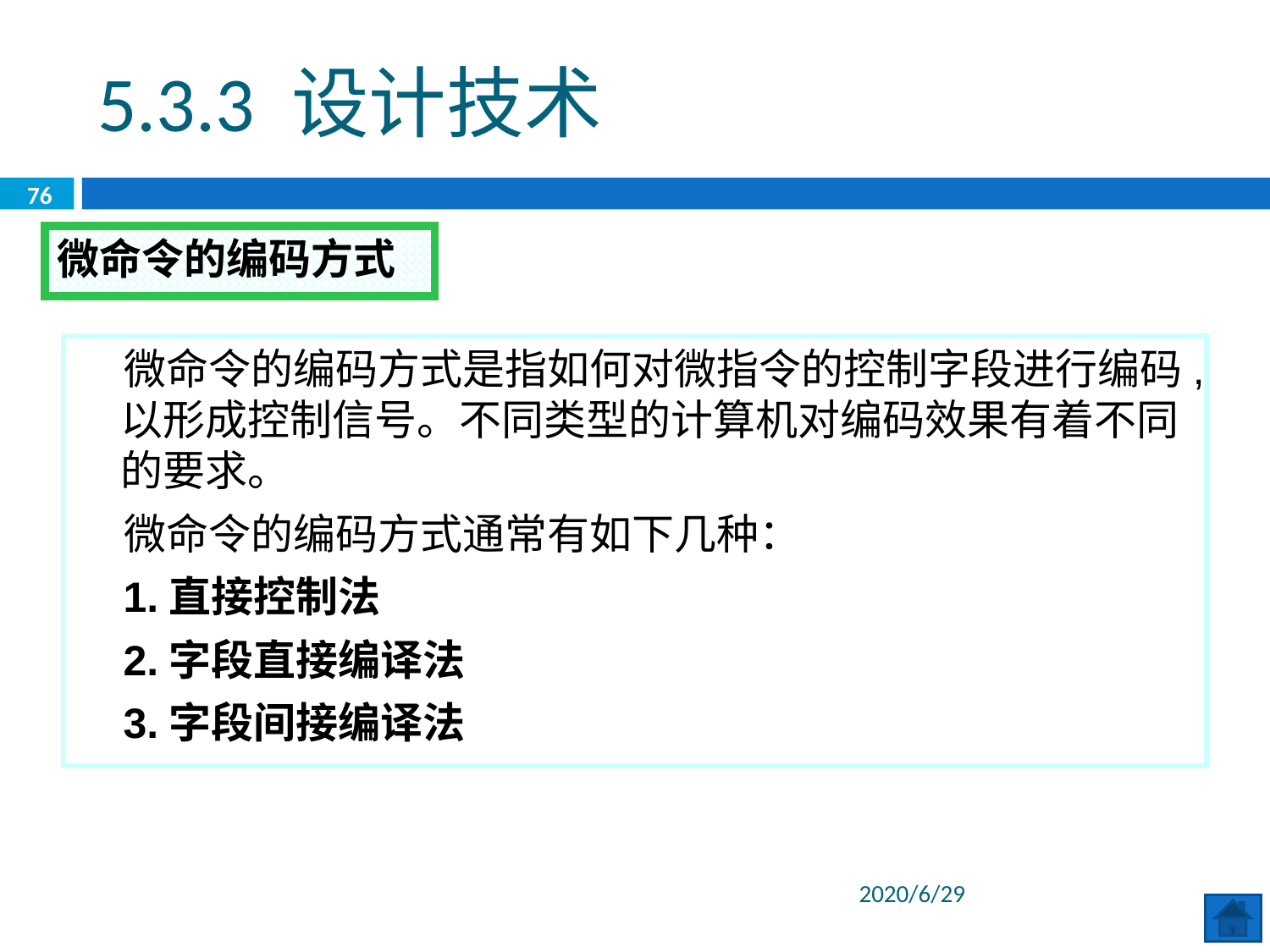

5.3.3 设计技术
76
微命令的编码方式
    微命令的编码方式是指如何对微指令的控制字段进行编码,以形成控制信号。不同类型的计算机对编码效果有着不同的要求。
    微命令的编码方式通常有如下几种：
    1.直接控制法
    2.字段直接编译法
    3.字段间接编译法
2020/6/29